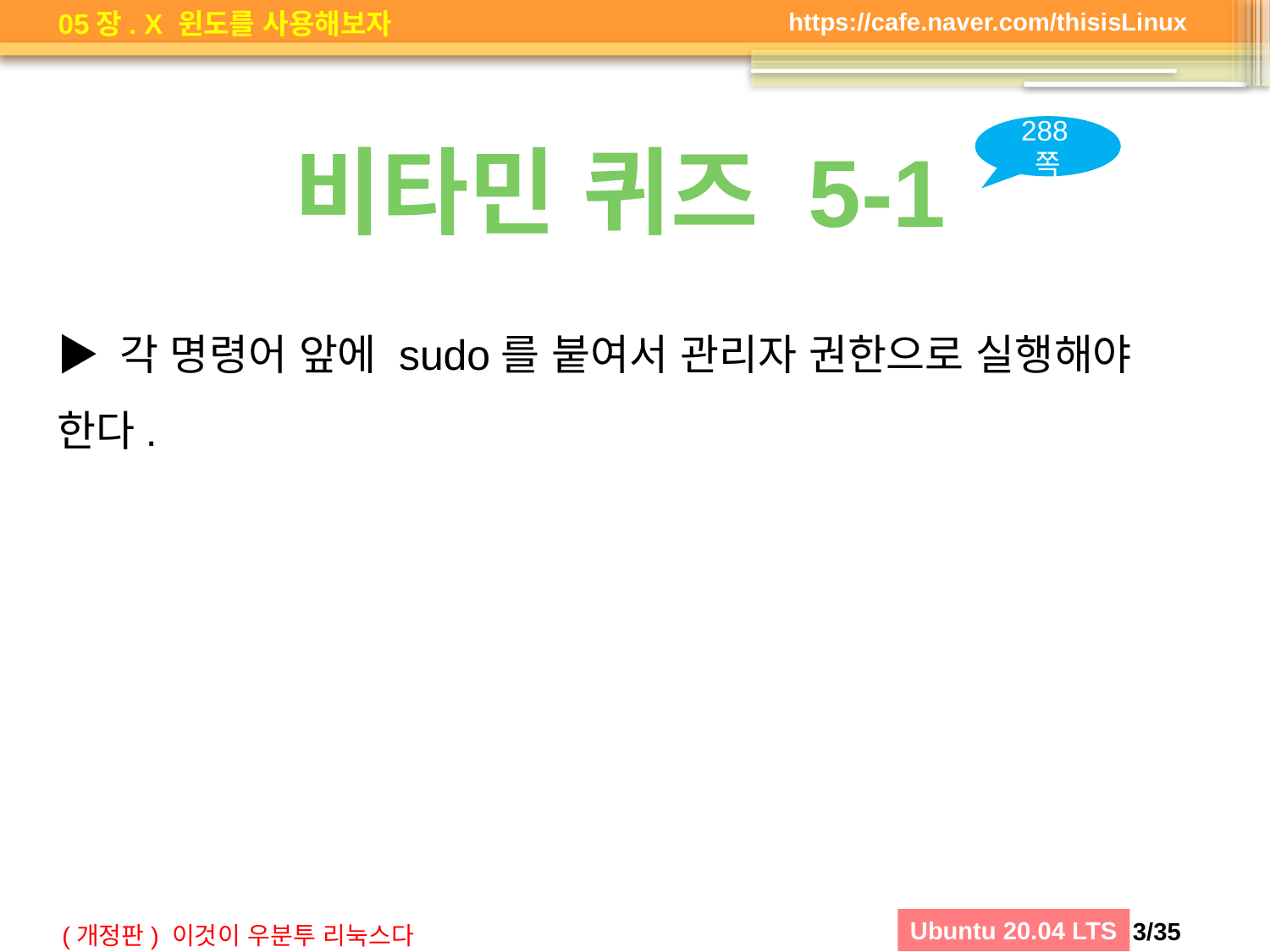

288쪽
비타민 퀴즈 5-1
▶ 각 명령어 앞에 sudo를 붙여서 관리자 권한으로 실행해야 한다.